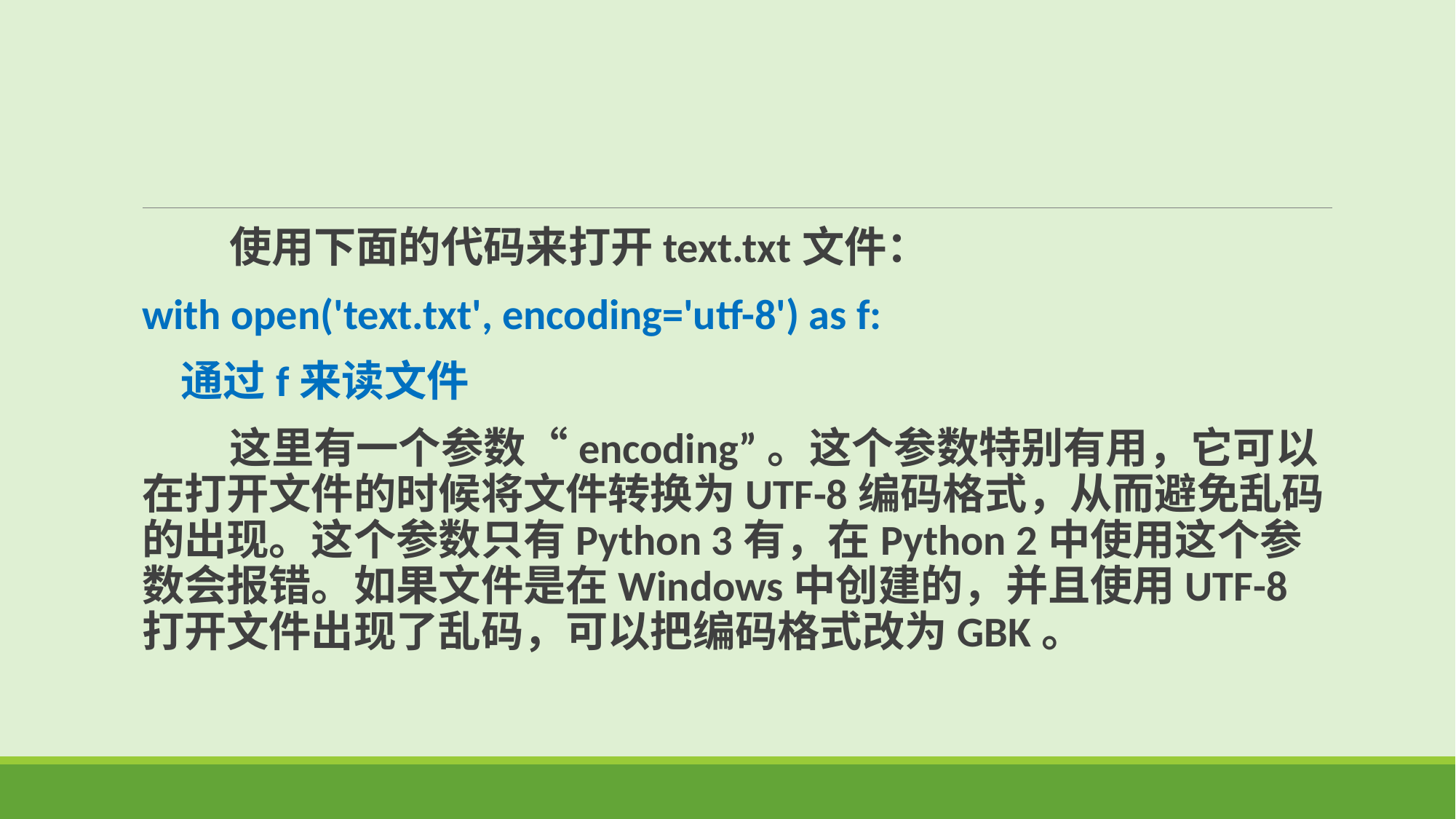

使用下面的代码来打开text.txt文件：
with open('text.txt', encoding='utf-8') as f:
   通过f来读文件
        这里有一个参数“encoding”。这个参数特别有用，它可以在打开文件的时候将文件转换为UTF-8编码格式，从而避免乱码的出现。这个参数只有Python 3有，在Python 2中使用这个参数会报错。如果文件是在Windows中创建的，并且使用UTF-8打开文件出现了乱码，可以把编码格式改为GBK。